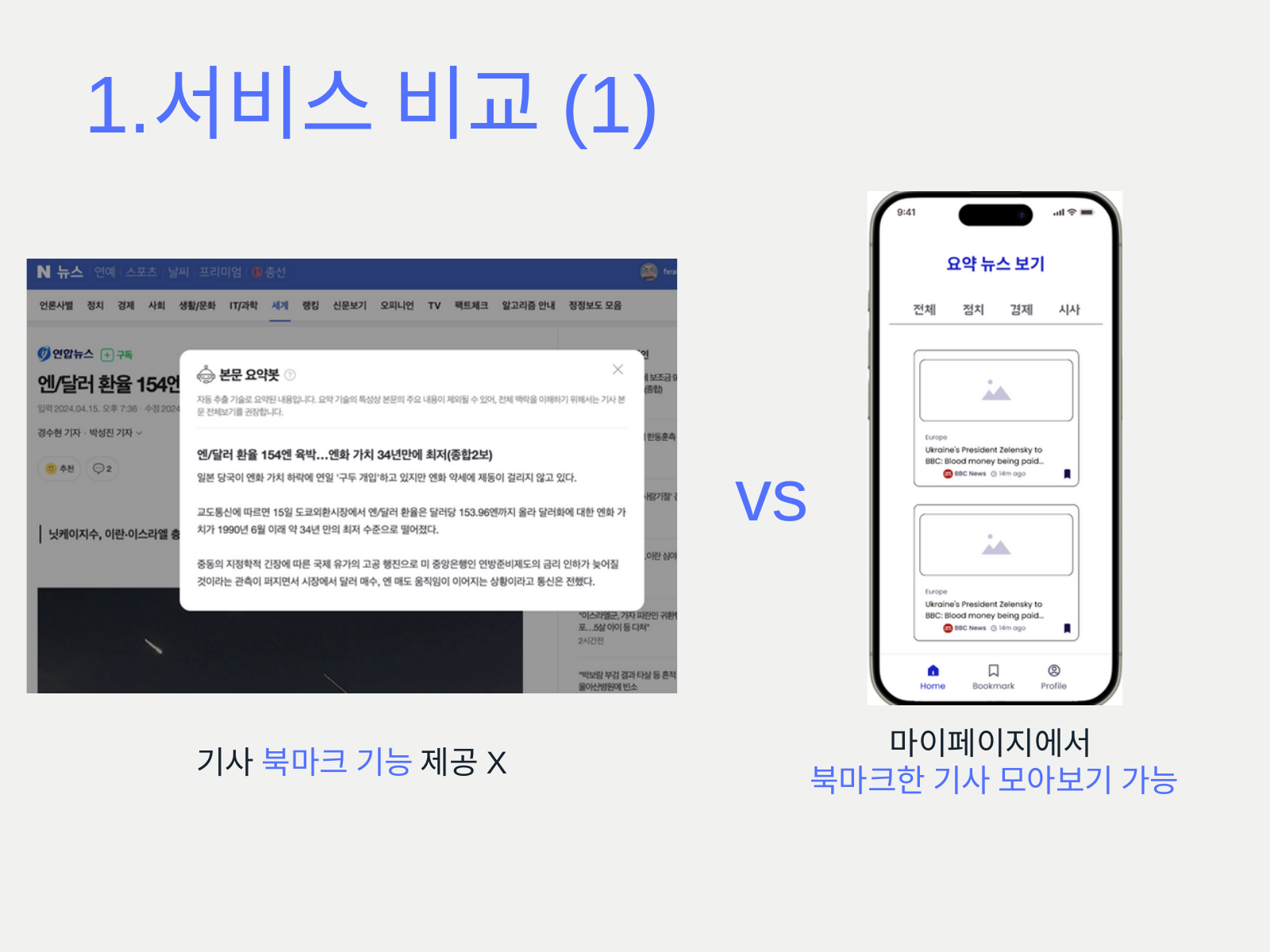

서비스 비교(1)

vs
마이페이지에서
북마크한 기사 모아보기 가능
기사 북마크 기능 제공X